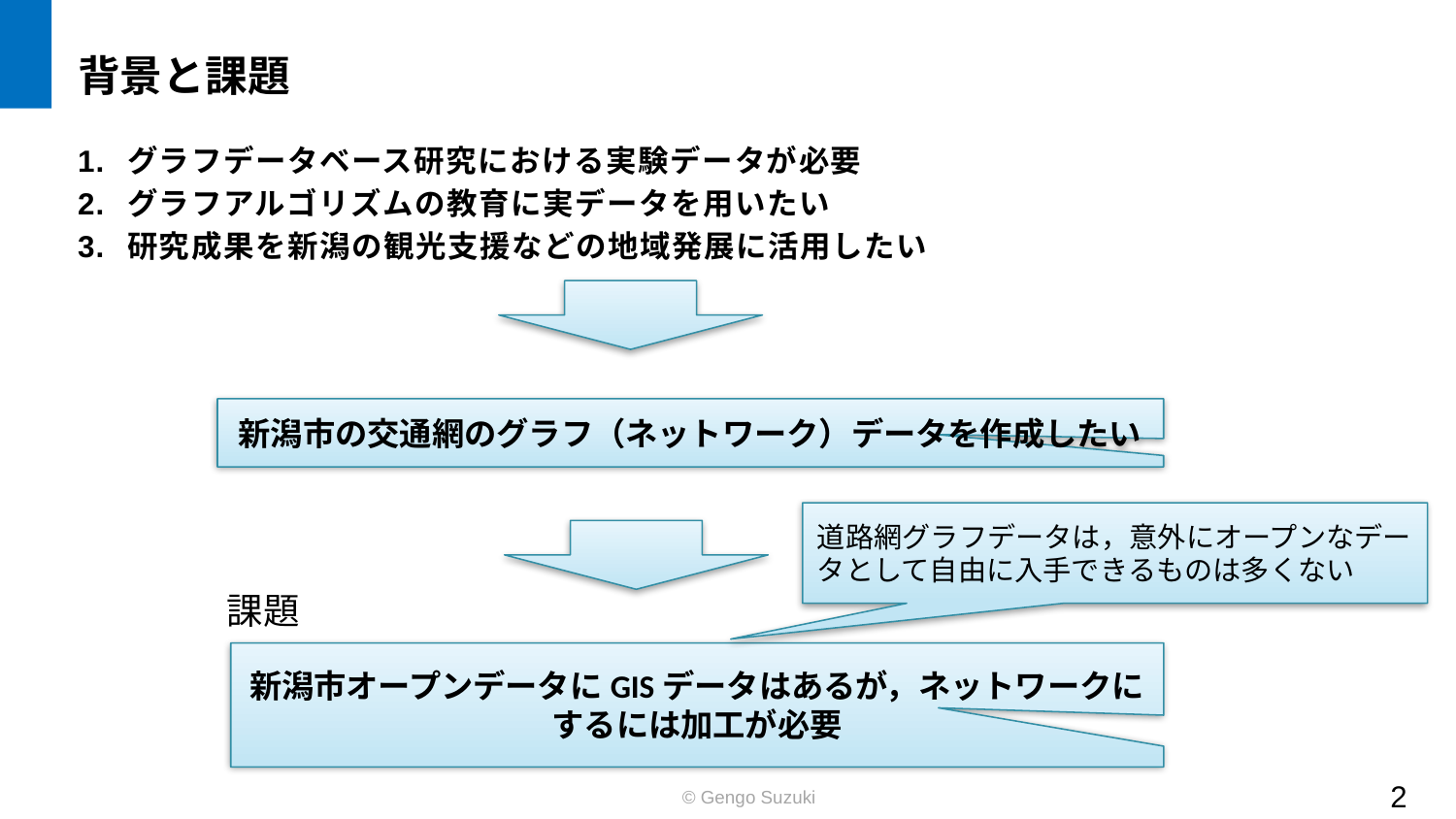

# 背景と課題
グラフデータベース研究における実験データが必要
グラフアルゴリズムの教育に実データを用いたい
研究成果を新潟の観光支援などの地域発展に活用したい

新潟市の交通網のグラフ（ネットワーク）データを作成したい
道路網グラフデータは，意外にオープンなデータとして自由に入手できるものは多くない

課題
新潟市オープンデータにGISデータはあるが，ネットワークにするには加工が必要